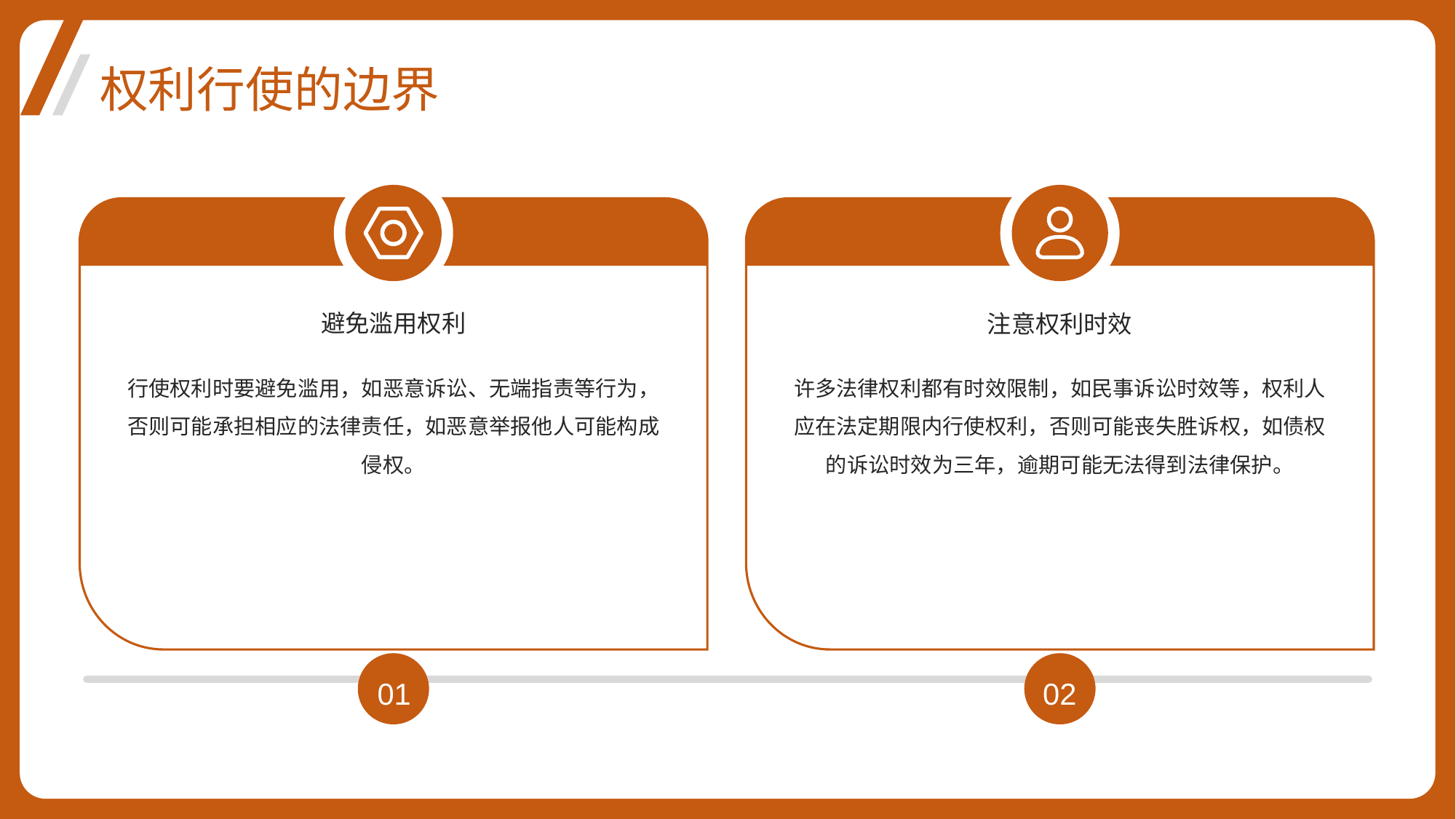

权利行使的边界

避免滥用权利
注意权利时效
行使权利时要避免滥用，如恶意诉讼、无端指责等行为，否则可能承担相应的法律责任，如恶意举报他人可能构成侵权。
许多法律权利都有时效限制，如民事诉讼时效等，权利人应在法定期限内行使权利，否则可能丧失胜诉权，如债权的诉讼时效为三年，逾期可能无法得到法律保护。

01
02